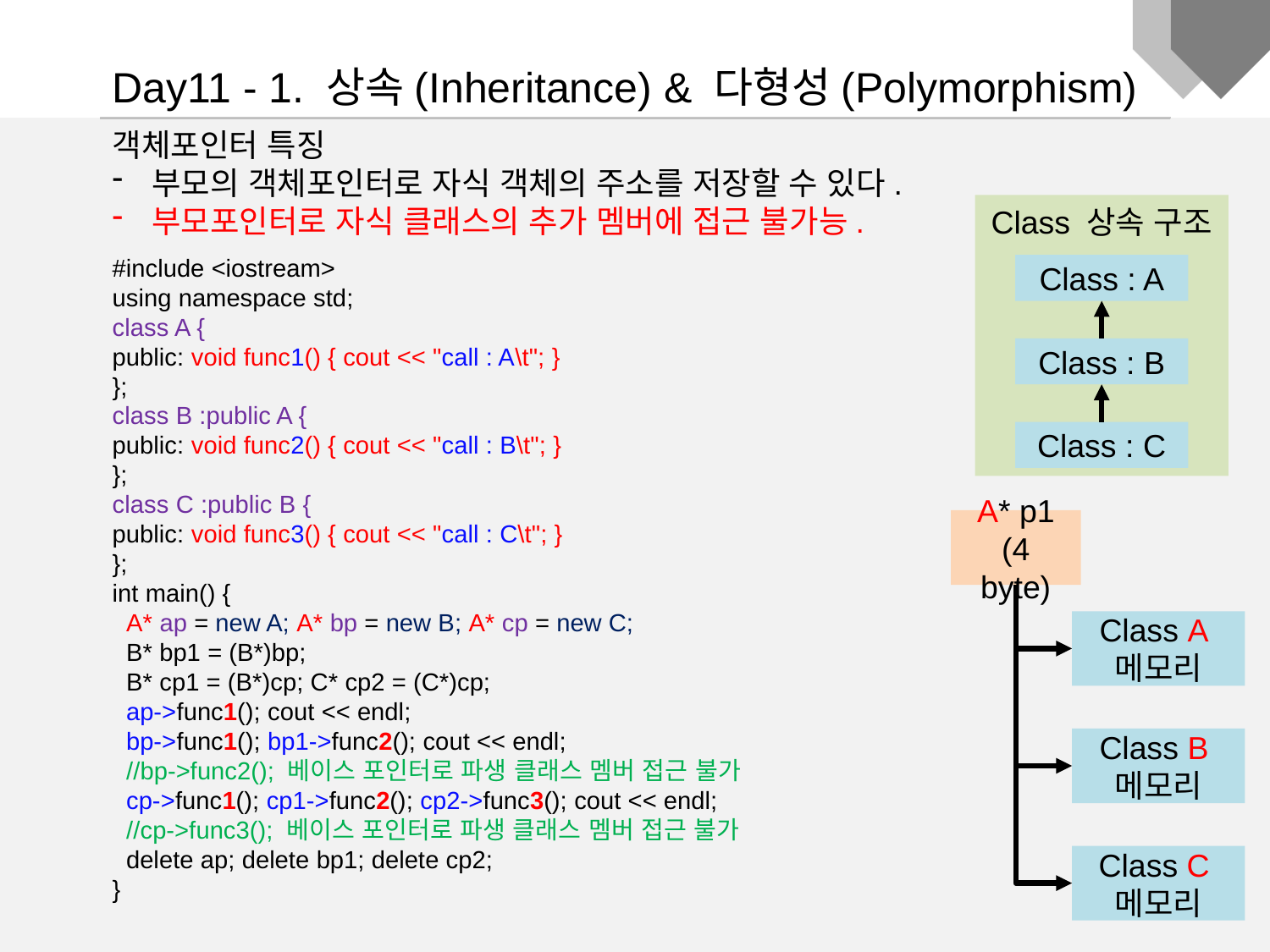

Day11 - 1. 상속(Inheritance) & 다형성(Polymorphism)
객체포인터 특징
부모의 객체포인터로 자식 객체의 주소를 저장할 수 있다.
부모포인터로 자식 클래스의 추가 멤버에 접근 불가능.
Class 상속 구조

Class : A
Class : B
Class : C
#include <iostream>
using namespace std;
class A {
public: void func1() { cout << "call : A\t"; }
};
class B :public A {
public: void func2() { cout << "call : B\t"; }
};
class C :public B {
public: void func3() { cout << "call : C\t"; }
};
int main() {
  A* ap = new A; A* bp = new B; A* cp = new C;
  B* bp1 = (B*)bp;
  B* cp1 = (B*)cp; C* cp2 = (C*)cp;
  ap->func1(); cout << endl;
  bp->func1(); bp1->func2(); cout << endl;
  //bp->func2(); 베이스 포인터로 파생 클래스 멤버 접근 불가
  cp->func1(); cp1->func2(); cp2->func3(); cout << endl;
  //cp->func3(); 베이스 포인터로 파생 클래스 멤버 접근 불가
  delete ap; delete bp1; delete cp2;
}
A* p1
(4 byte)
Class A
메모리
Class B
메모리
Class C
메모리